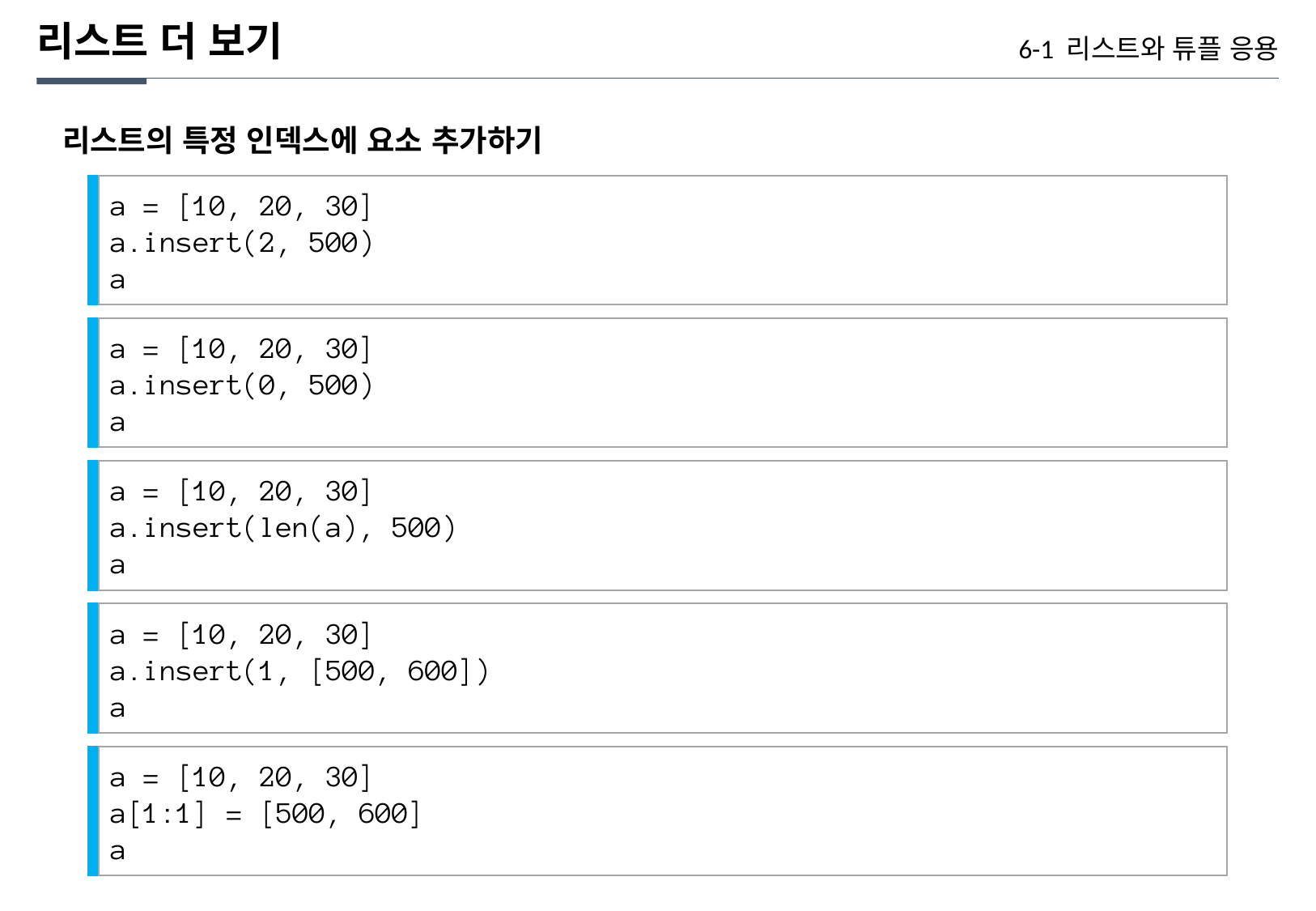

리스트 더 보기
6-1 리스트와 튜플 응용
리스트의 특정 인덱스에 요소 추가하기

a = [10, 20, 30]
a.insert(2, 500)
a

a = [10, 20, 30]
a.insert(0, 500)
a

a = [10, 20, 30]
a.insert(len(a), 500)
a

a = [10, 20, 30]
a.insert(1, [500, 600])
a

a = [10, 20, 30]
a[1:1] = [500, 600]
a